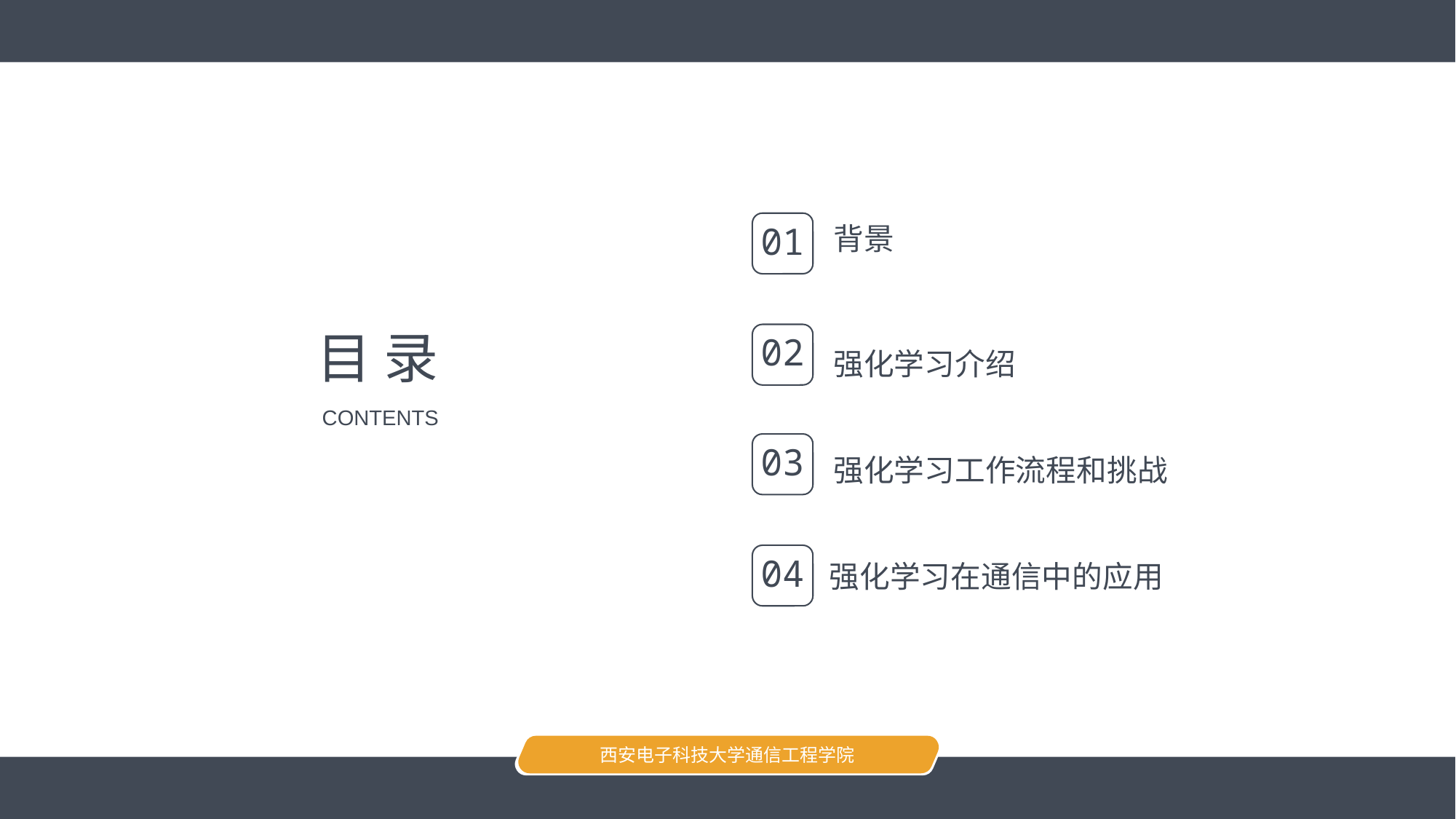

01
背景
强化学习介绍
目 录

02
CONTENTS
强化学习工作流程和挑战

03
强化学习在通信中的应用

04
西安电子科技大学通信工程学院

2